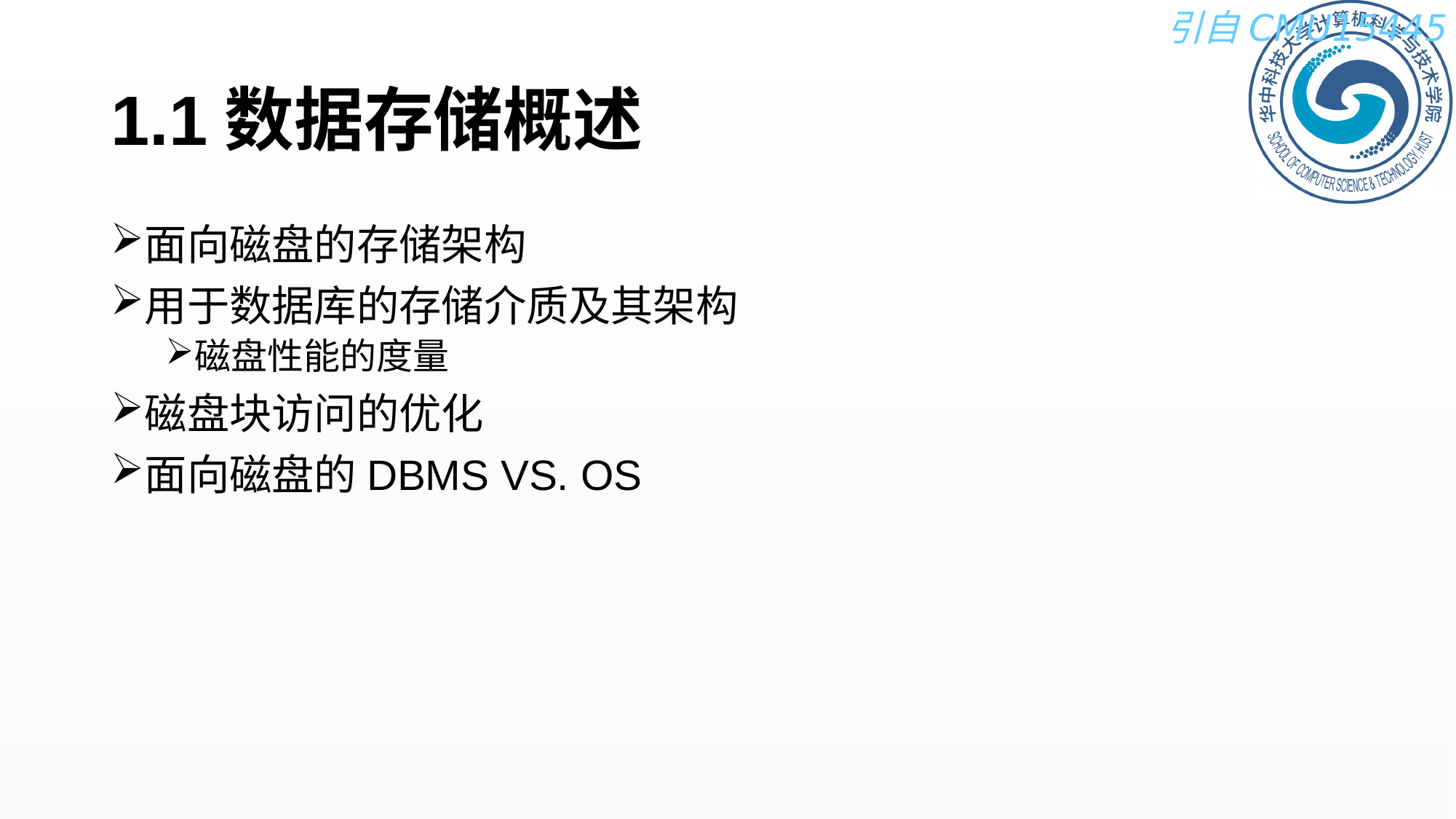

# 1.1数据存储概述
面向磁盘的存储架构
用于数据库的存储介质及其架构
磁盘性能的度量
磁盘块访问的优化
面向磁盘的DBMS VS. OS

4